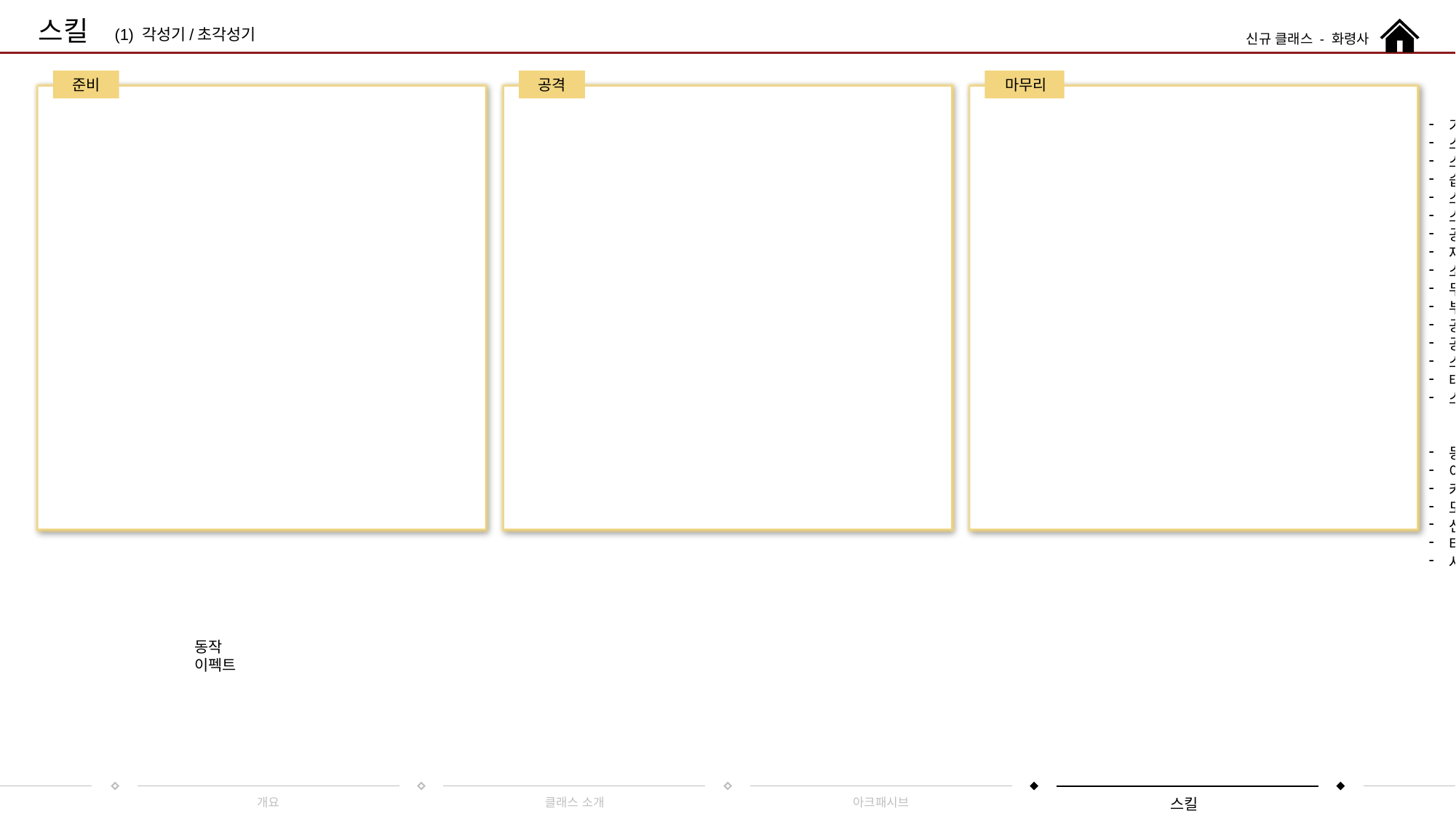

스킬

신규 클래스 - 화령사
(1) 각성기/초각성기
준비

공격

마무리

기획 의도
스킬 이름
스킬 개요
습득 조건
스킬 타입 : 조작 방식에 따른 분류(일반, 지점, 캐스팅 등)
스킬 종류 : 고유의 특징에 따른 분류 (기본 공격, 일반, 각성기, 아이덴티티 스킬, 이동기 등)
공격 타입 (일반, 백어택, 헤드어택)
재사용 대기 시간
소모 마나
무력화
부위 파괴
공격 면역 : 경직 면역, 피격 이상 면역, 상태이상 면역
공격 범위 / 사정 거리
스킬 설명
테이블
스킬 효과 (아덴 게이지 회복 등)

동작
이펙트
카메라
모션 시간
선딜/후딜 (캔슬 가능 여부)
타격 지점 / 타격 횟수
사용 리소스

동작
이펙트

개요
클래스 소개
아크패시브
스킬